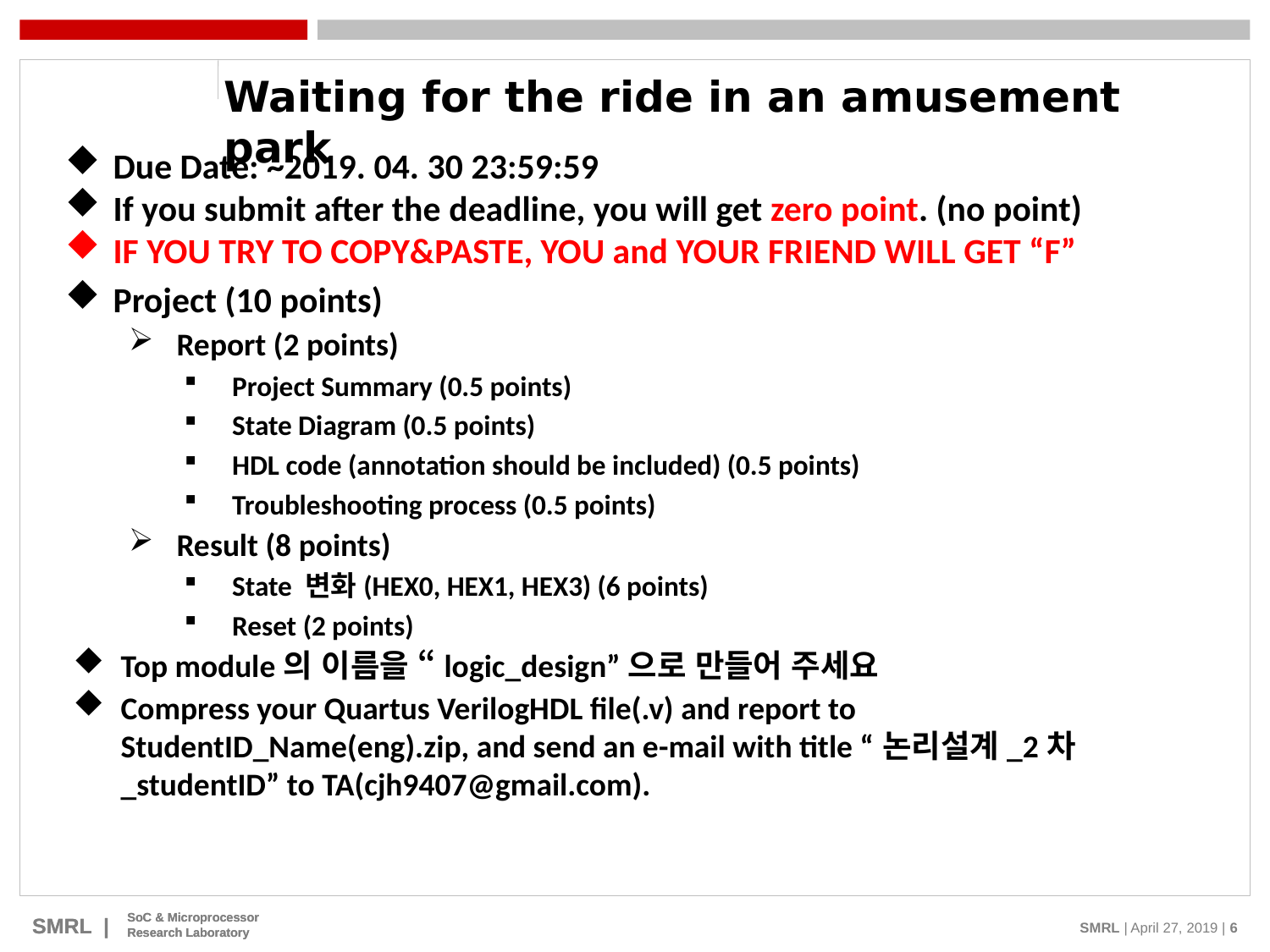

Waiting for the ride in an amusement park
Due Date: ~2019. 04. 30 23:59:59
If you submit after the deadline, you will get zero point. (no point)
IF YOU TRY TO COPY&PASTE, YOU and YOUR FRIEND WILL GET “F”
Project (10 points)
Report (2 points)
Project Summary (0.5 points)
State Diagram (0.5 points)
HDL code (annotation should be included) (0.5 points)
Troubleshooting process (0.5 points)
Result (8 points)
State 변화(HEX0, HEX1, HEX3) (6 points)
Reset (2 points)
Top module의 이름을 “logic_design”으로 만들어 주세요
Compress your Quartus VerilogHDL file(.v) and report to StudentID_Name(eng).zip, and send an e-mail with title “논리설계_2차_studentID” to TA(cjh9407@gmail.com).